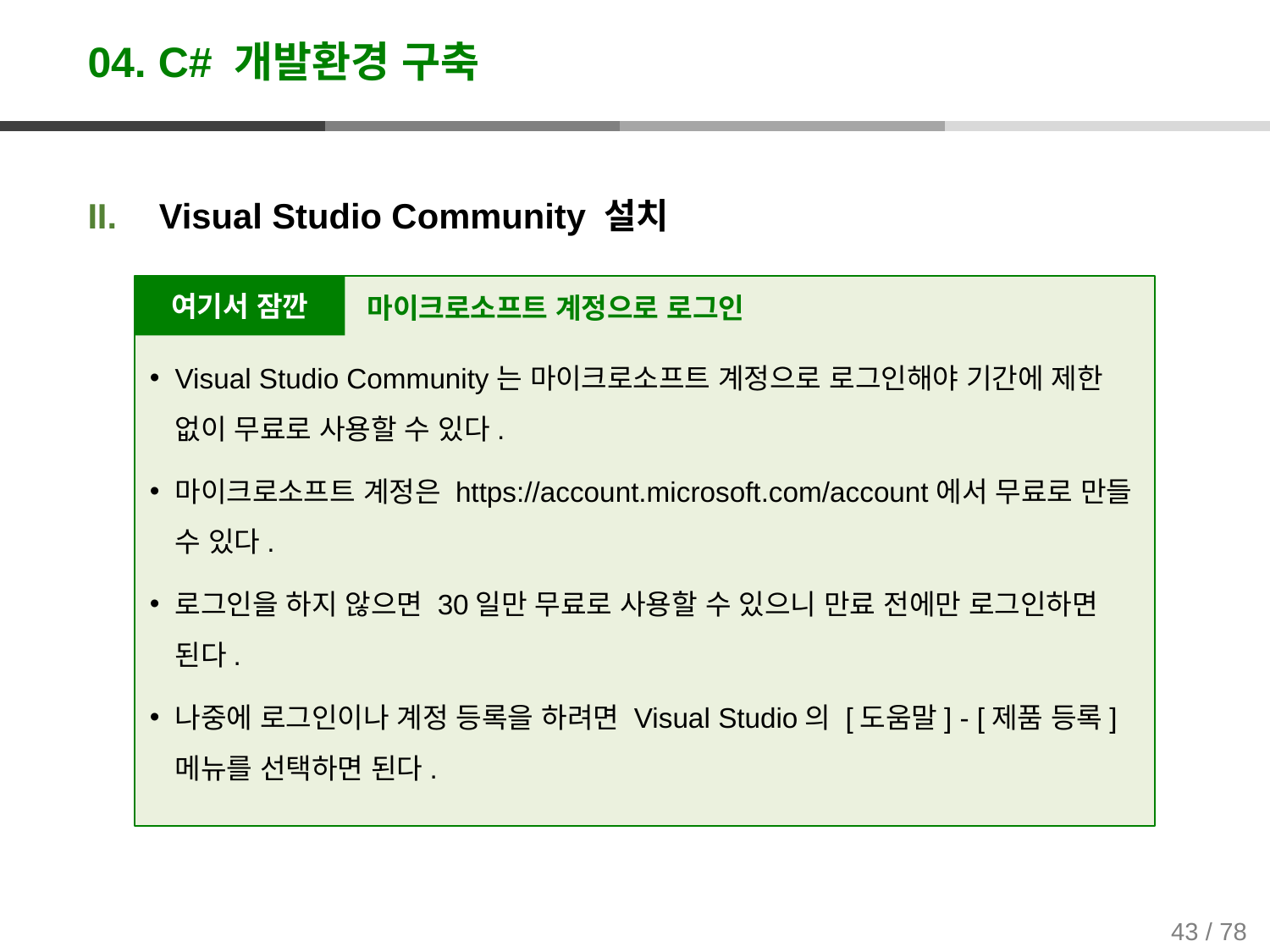

# 04. C# 개발환경 구축
Visual Studio Community 설치

Visual Studio Community는 마이크로소프트 계정으로 로그인해야 기간에 제한 없이 무료로 사용할 수 있다.
마이크로소프트 계정은 https://account.microsoft.com/account에서 무료로 만들 수 있다.
로그인을 하지 않으면 30일만 무료로 사용할 수 있으니 만료 전에만 로그인하면 된다.
나중에 로그인이나 계정 등록을 하려면 Visual Studio의 [도움말] - [제품 등록] 메뉴를 선택하면 된다.
여기서 잠깐

마이크로소프트 계정으로 로그인